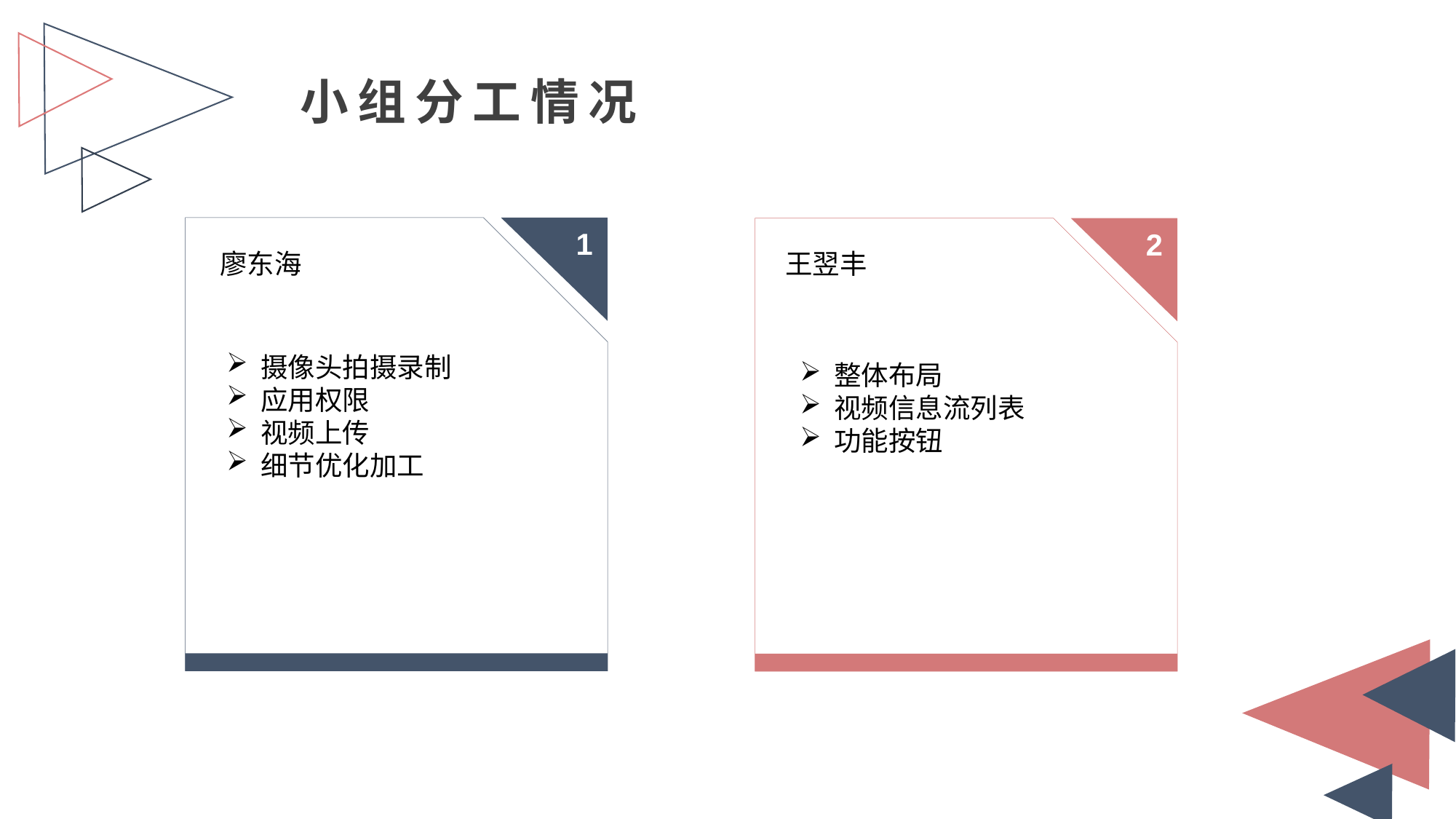

小组分工情况

1

2

廖东海
王翌丰
摄像头拍摄录制
应用权限
视频上传
细节优化加工
整体布局
视频信息流列表
功能按钮